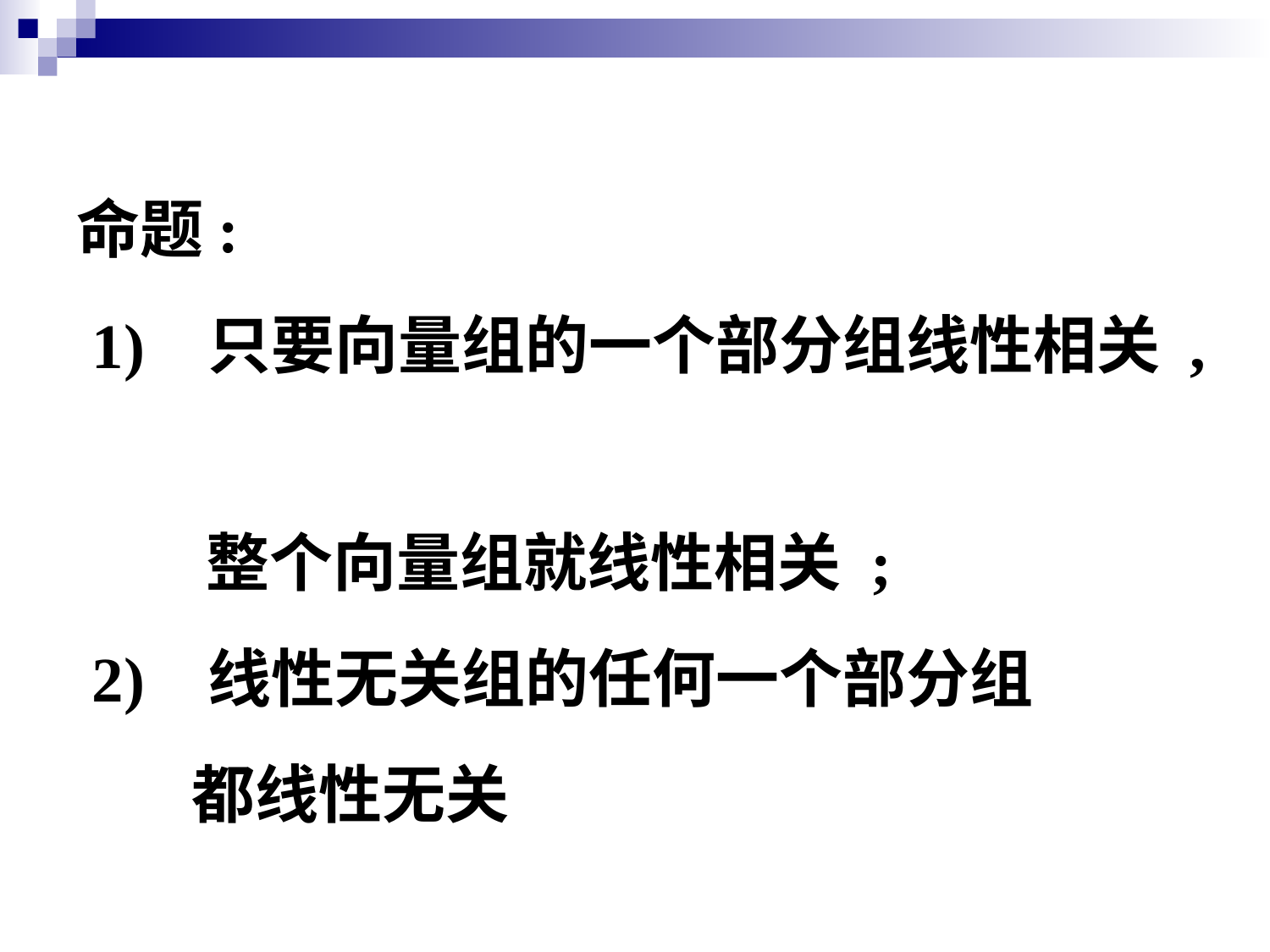

命题:
 1)   只要向量组的一个部分组线性相关 ,
        整个向量组就线性相关 ;
 2)   线性无关组的任何一个部分组
       都线性无关